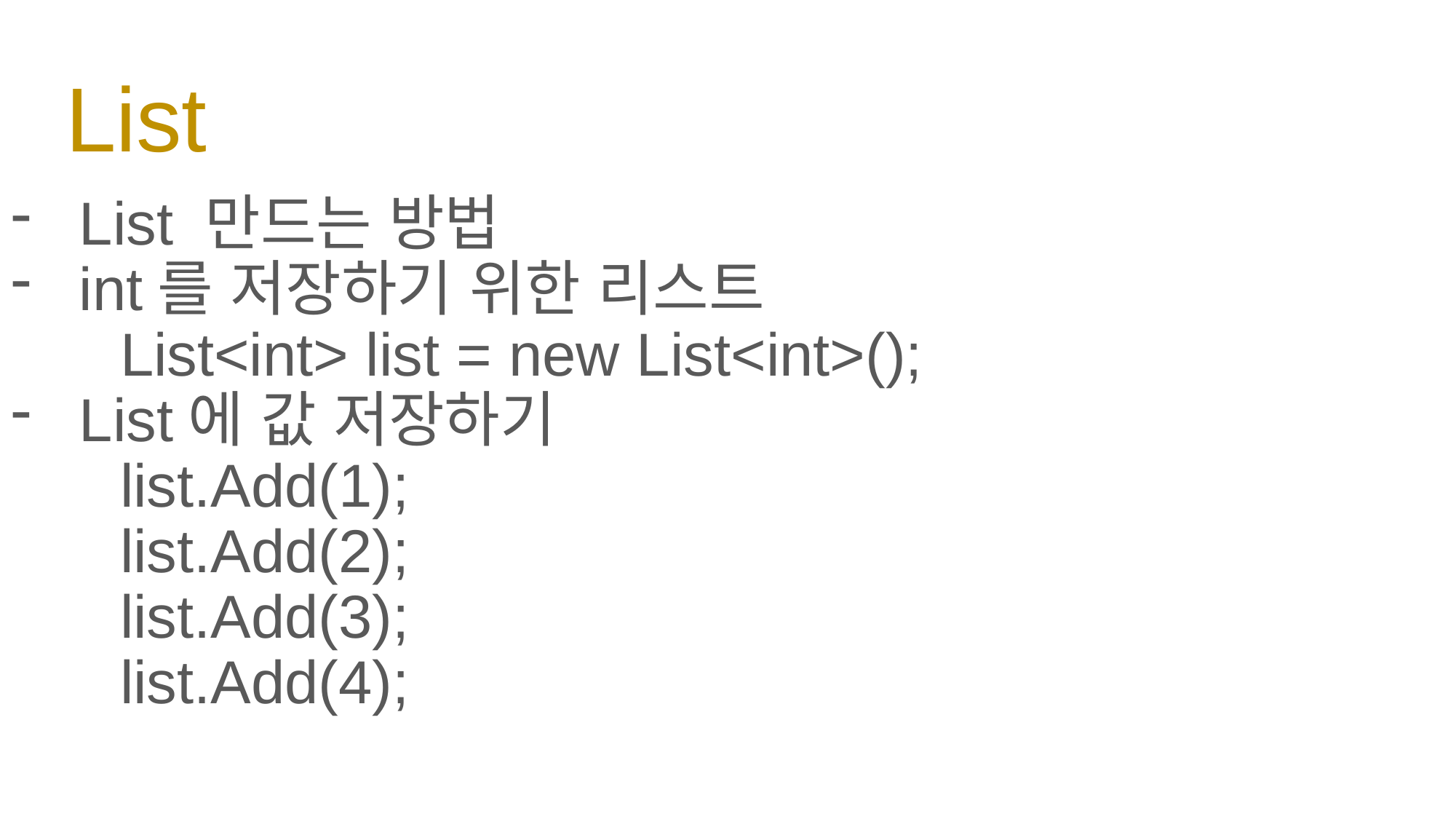

# List
List 만드는 방법
int를 저장하기 위한 리스트
	List<int> list = new List<int>();
List에 값 저장하기
 	list.Add(1);
	list.Add(2);
	list.Add(3);
	list.Add(4);